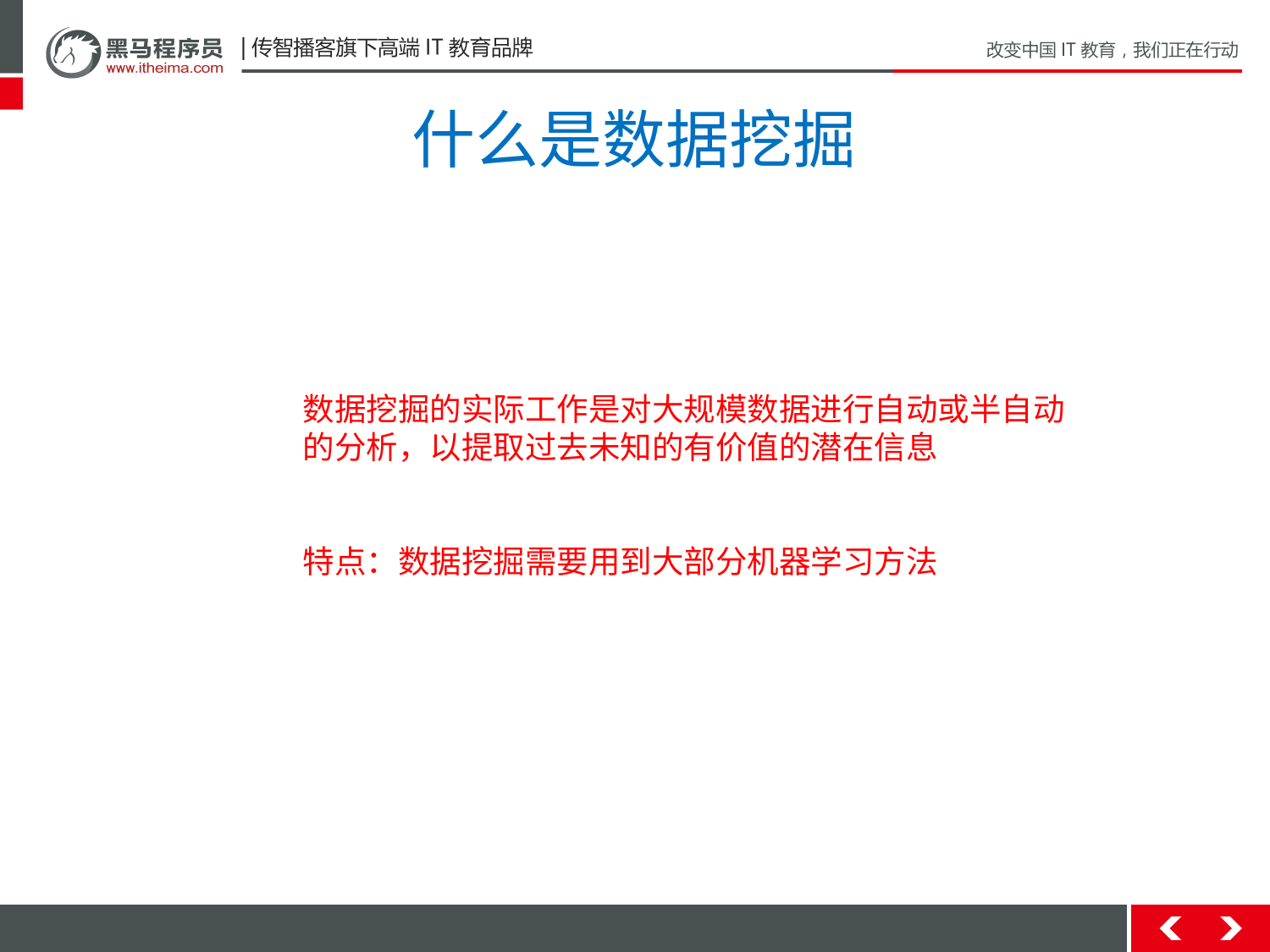

# 什么是数据挖掘
数据挖掘的实际工作是对大规模数据进行自动或半自动的分析，以提取过去未知的有价值的潜在信息

特点：数据挖掘需要用到大部分机器学习方法